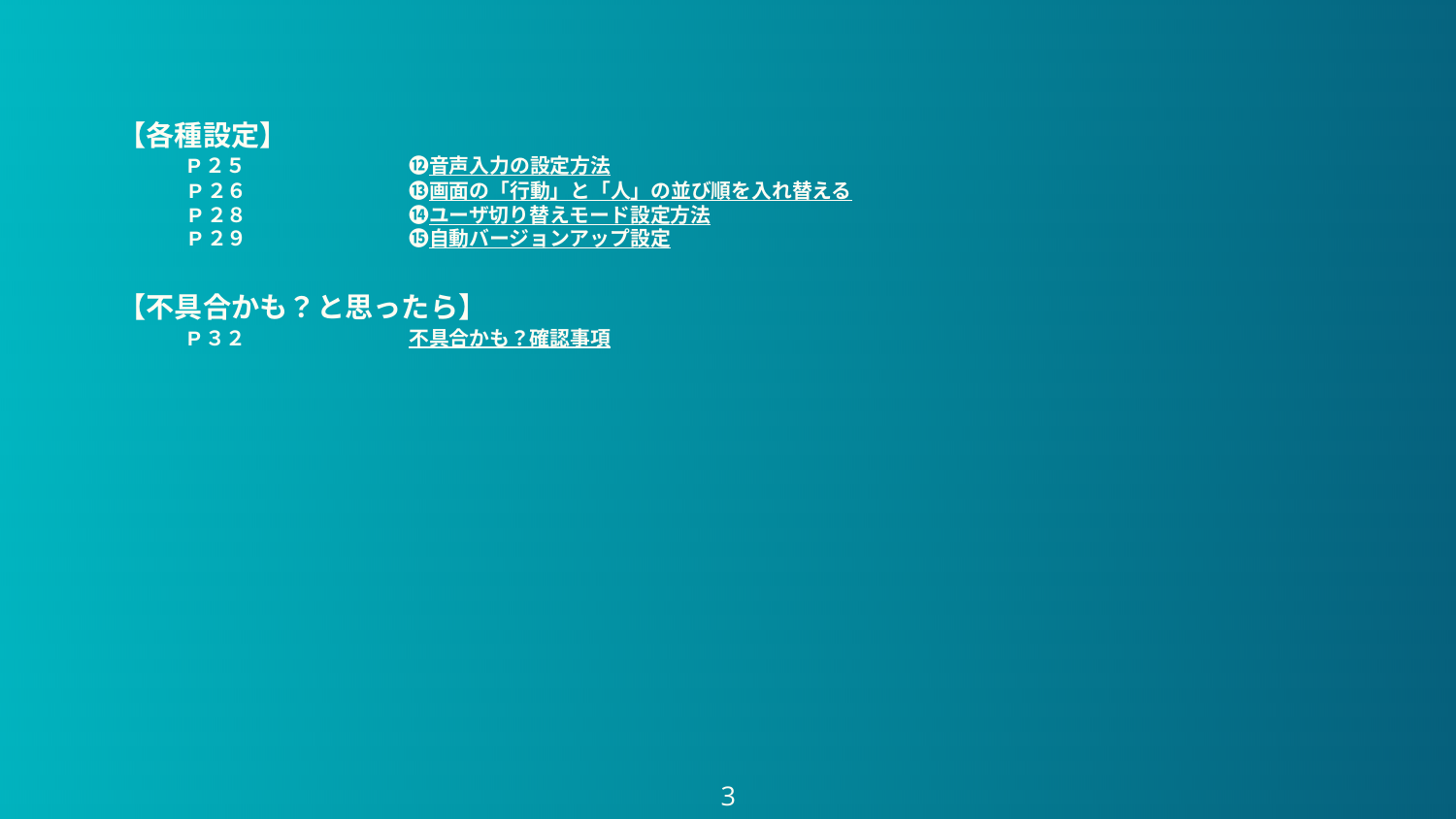

【各種設定】
　　　P２５       　　	⓬音声入力の設定方法
　　　 P２６   　　    	⓭画面の「行動」と「人」の並び順を入れ替える
　　 　P２８   　    	⓮ユーザ切り替えモード設定方法
　　 　P２９      	⓯自動バージョンアップ設定

【不具合かも？と思ったら】
　　　P３２       　　	不具合かも？確認事項

3